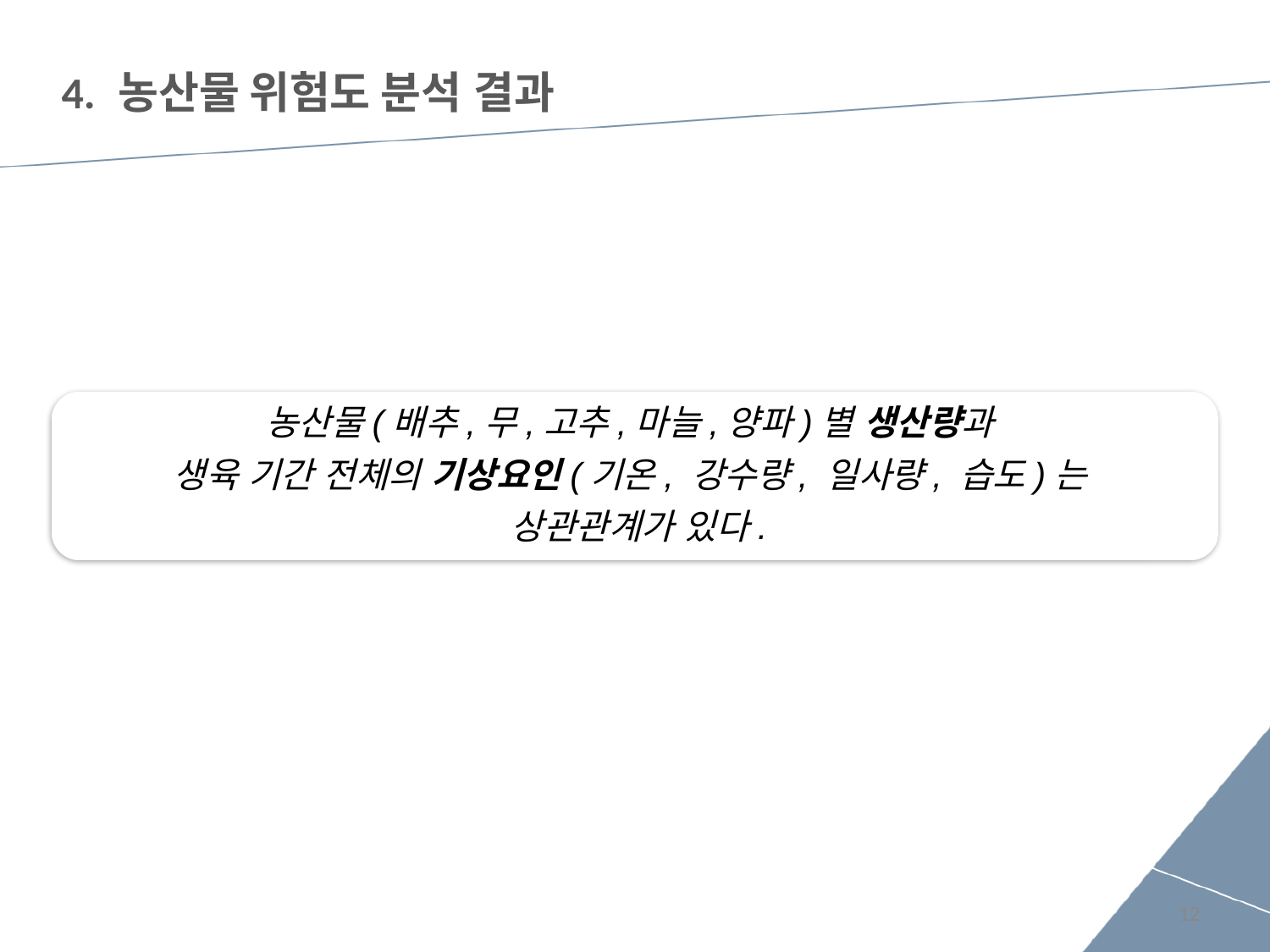

# 4. 농산물 위험도 분석 결과

농산물(배추,무,고추,마늘,양파)별 생산량과
생육 기간 전체의 기상요인(기온, 강수량, 일사량, 습도)는
 상관관계가 있다.
12